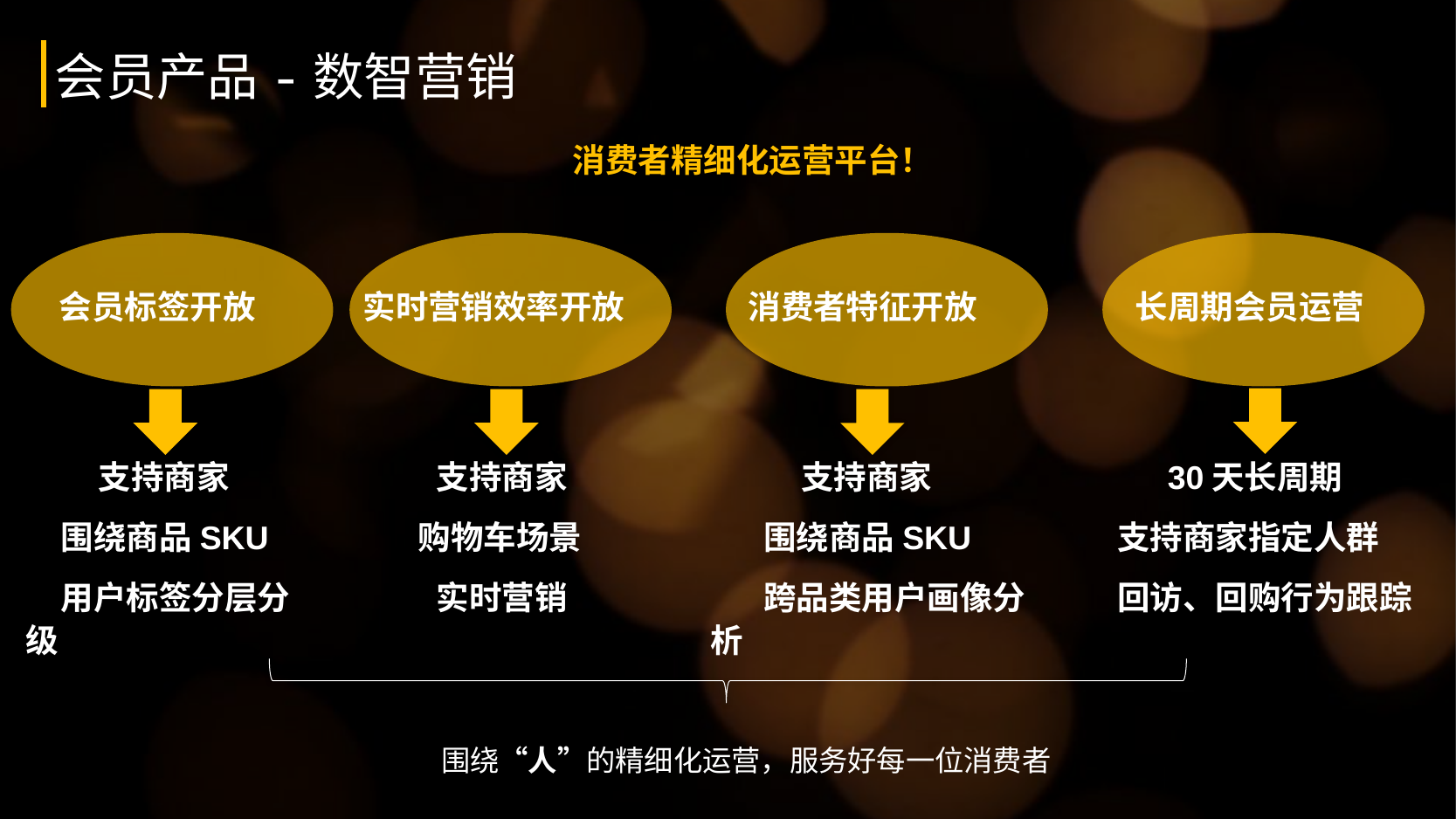

会员产品-数智营销
消费者精细化运营平台！

会员标签开放

支持商家

围绕商品SKU

用户标签分层分级
实时营销效率开放

支持商家

购物车场景

实时营销
消费者特征开放

支持商家

围绕商品SKU

跨品类用户画像分析
长周期会员运营

30天长周期

支持商家指定人群

回访、回购行为跟踪

围绕“人”的精细化运营，服务好每一位消费者